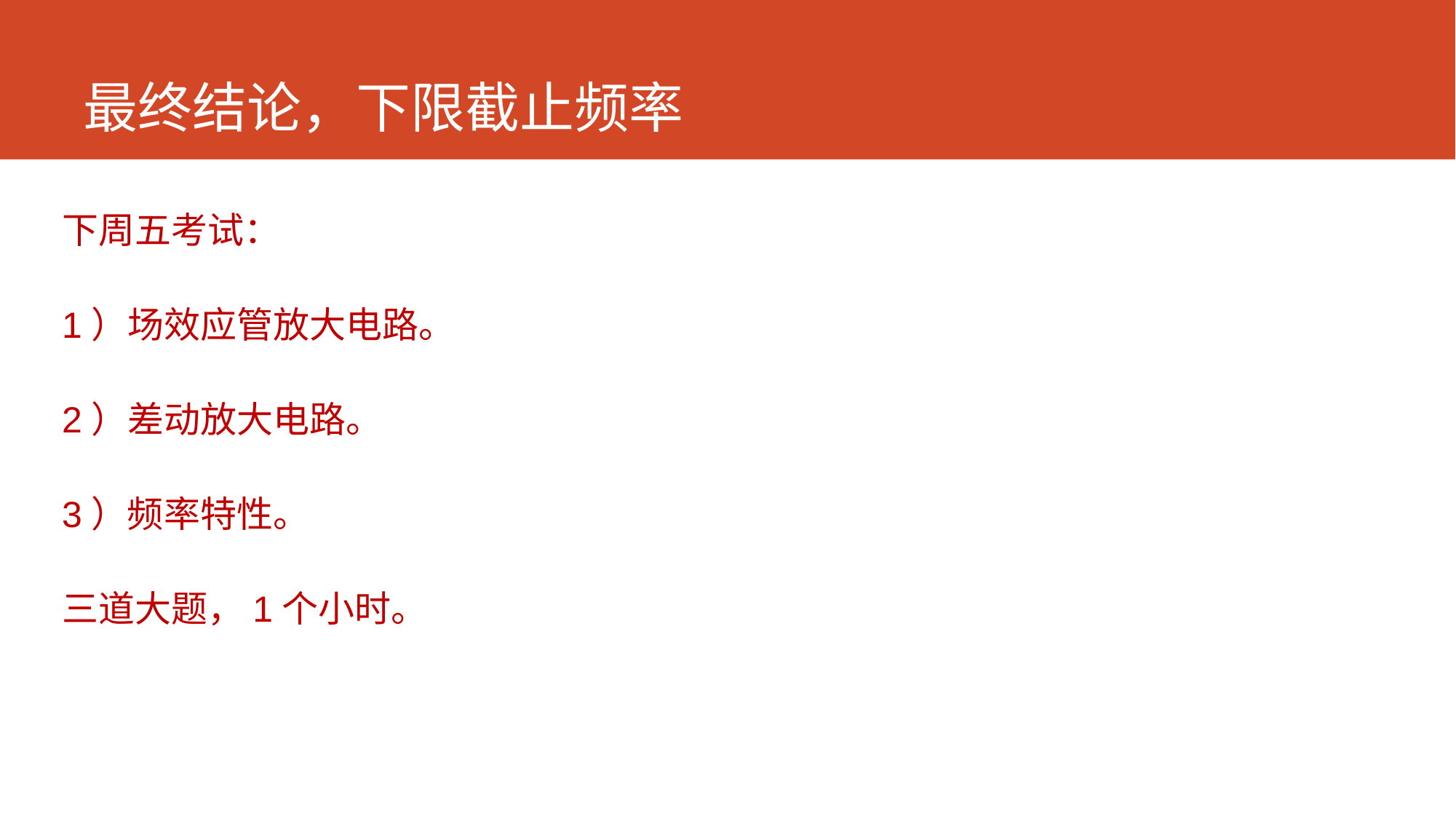

# 最终结论，下限截止频率
下周五考试：
1）场效应管放大电路。
2）差动放大电路。
3）频率特性。
三道大题，1个小时。